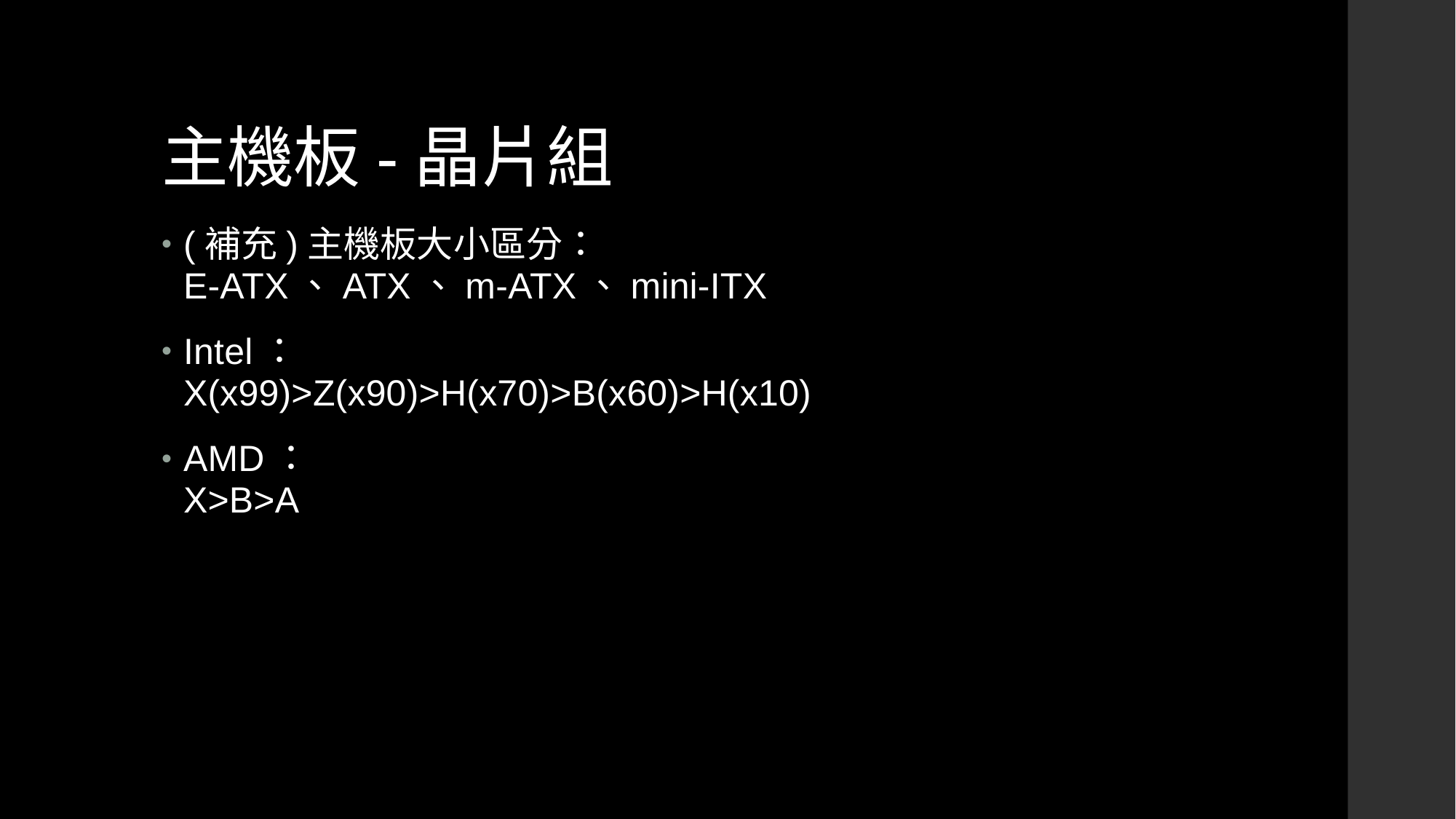

# 主機板-晶片組
(補充)主機板大小區分：
E-ATX、ATX、m-ATX、mini-ITX
Intel：
X(x99)>Z(x90)>H(x70)>B(x60)>H(x10)
AMD：
X>B>A